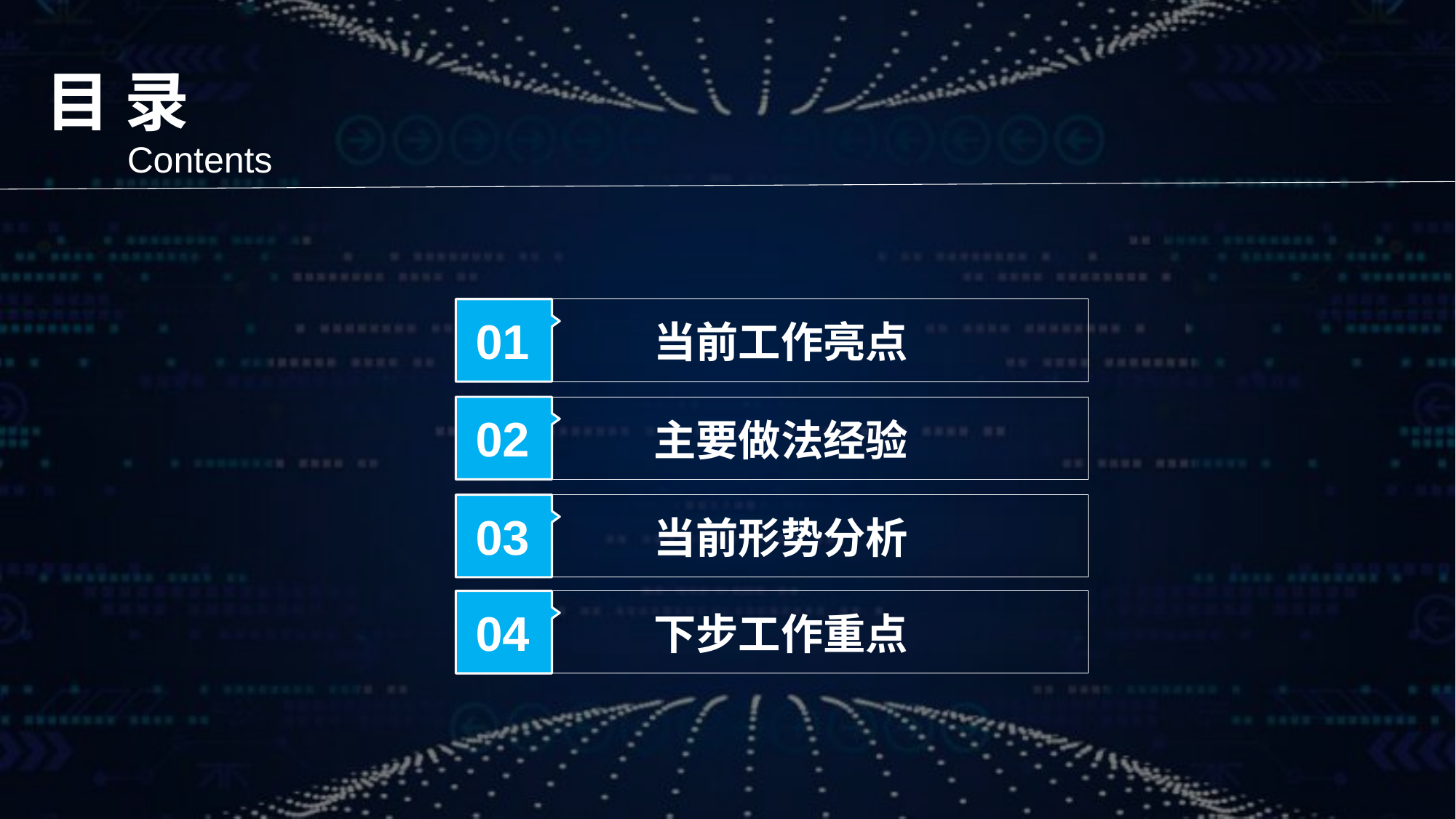

目 录
Contents

01
当前工作亮点

02
主要做法经验

03
当前形势分析

04
下步工作重点